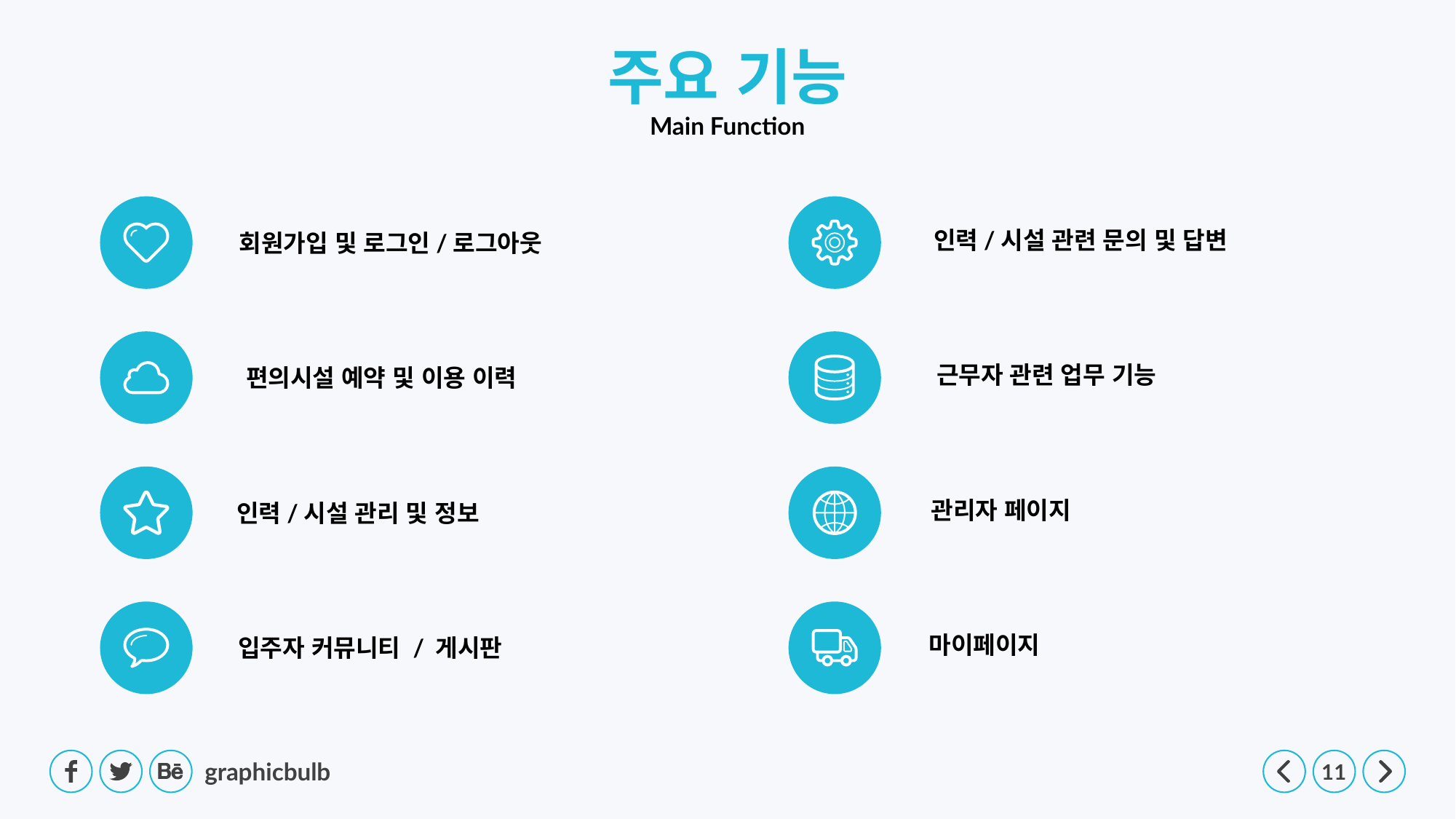

주요 기능
Main Function

인력/시설 관련 문의 및 답변
회원가입 및 로그인/로그아웃

근무자 관련 업무 기능
편의시설 예약 및 이용 이력

관리자 페이지
인력/시설 관리 및 정보

마이페이지
입주자 커뮤니티 / 게시판